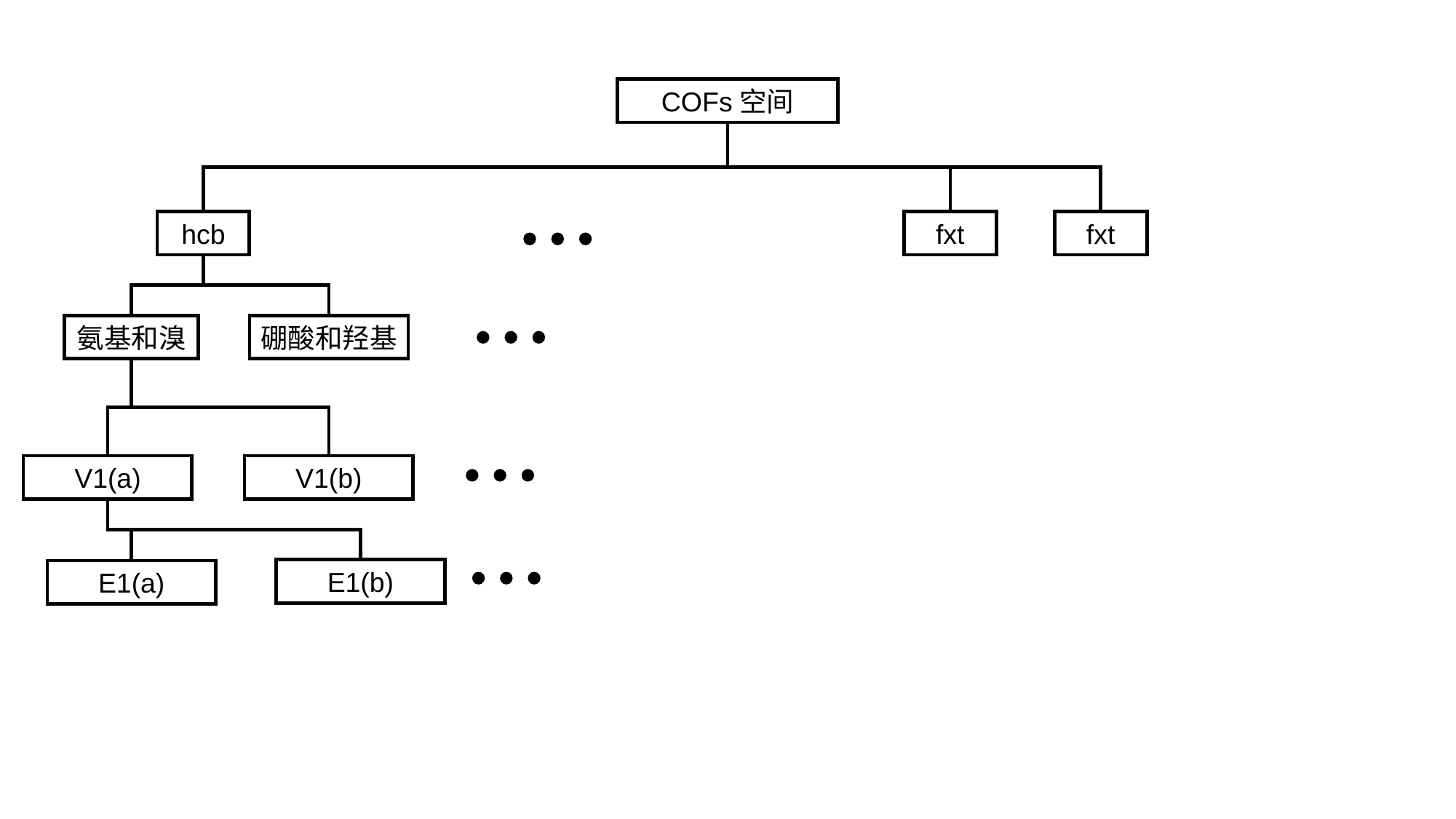

COFs空间
hcb
fxt
fxt

氨基和溴
硼酸和羟基

V1(b)
V1(a)

E1(b)
E1(a)